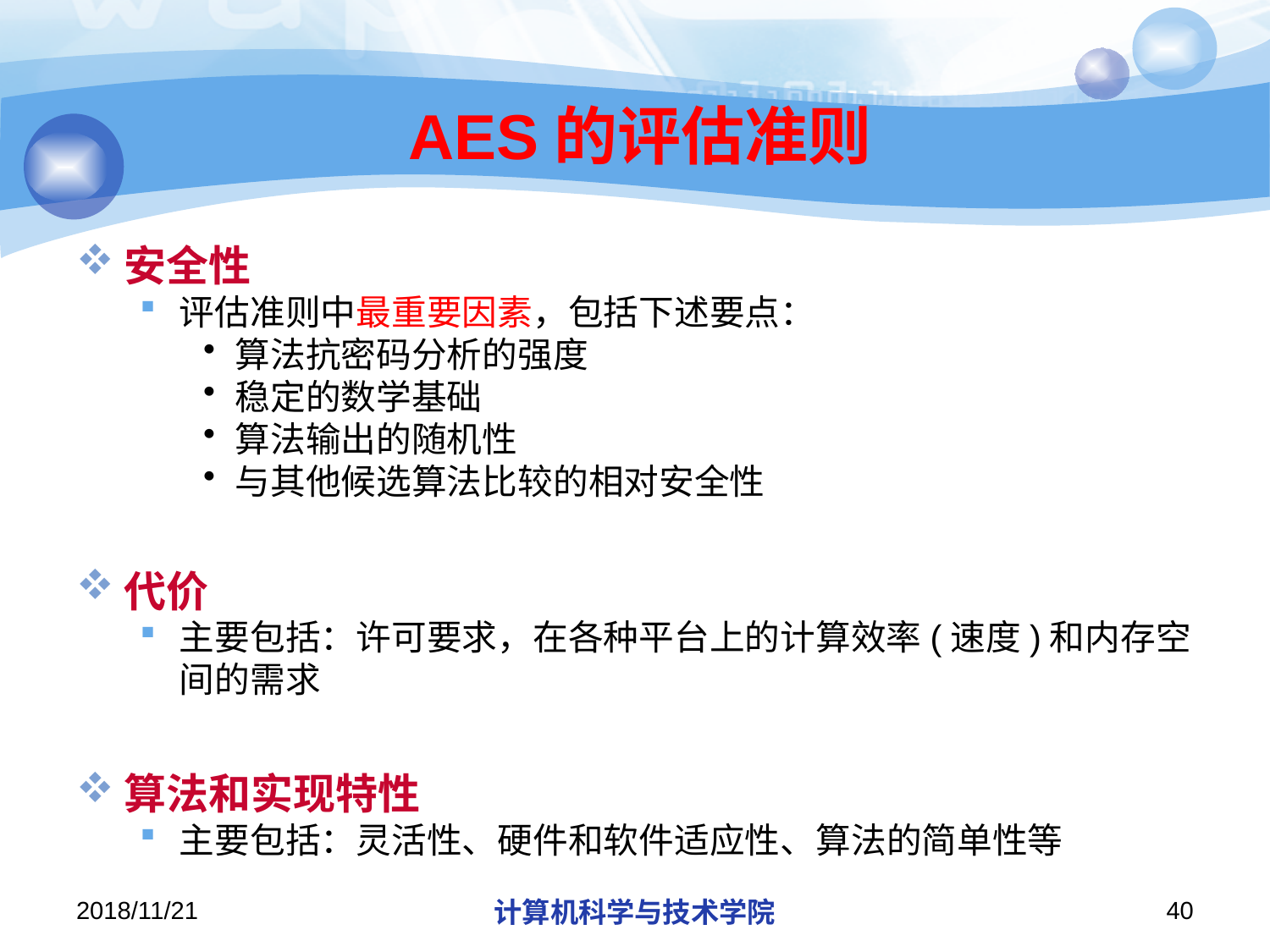

# AES的评估准则
安全性
评估准则中最重要因素，包括下述要点：
算法抗密码分析的强度
稳定的数学基础
算法输出的随机性
与其他候选算法比较的相对安全性

代价
主要包括：许可要求，在各种平台上的计算效率(速度)和内存空间的需求

算法和实现特性
主要包括：灵活性、硬件和软件适应性、算法的简单性等
2018/11/21
计算机科学与技术学院
40